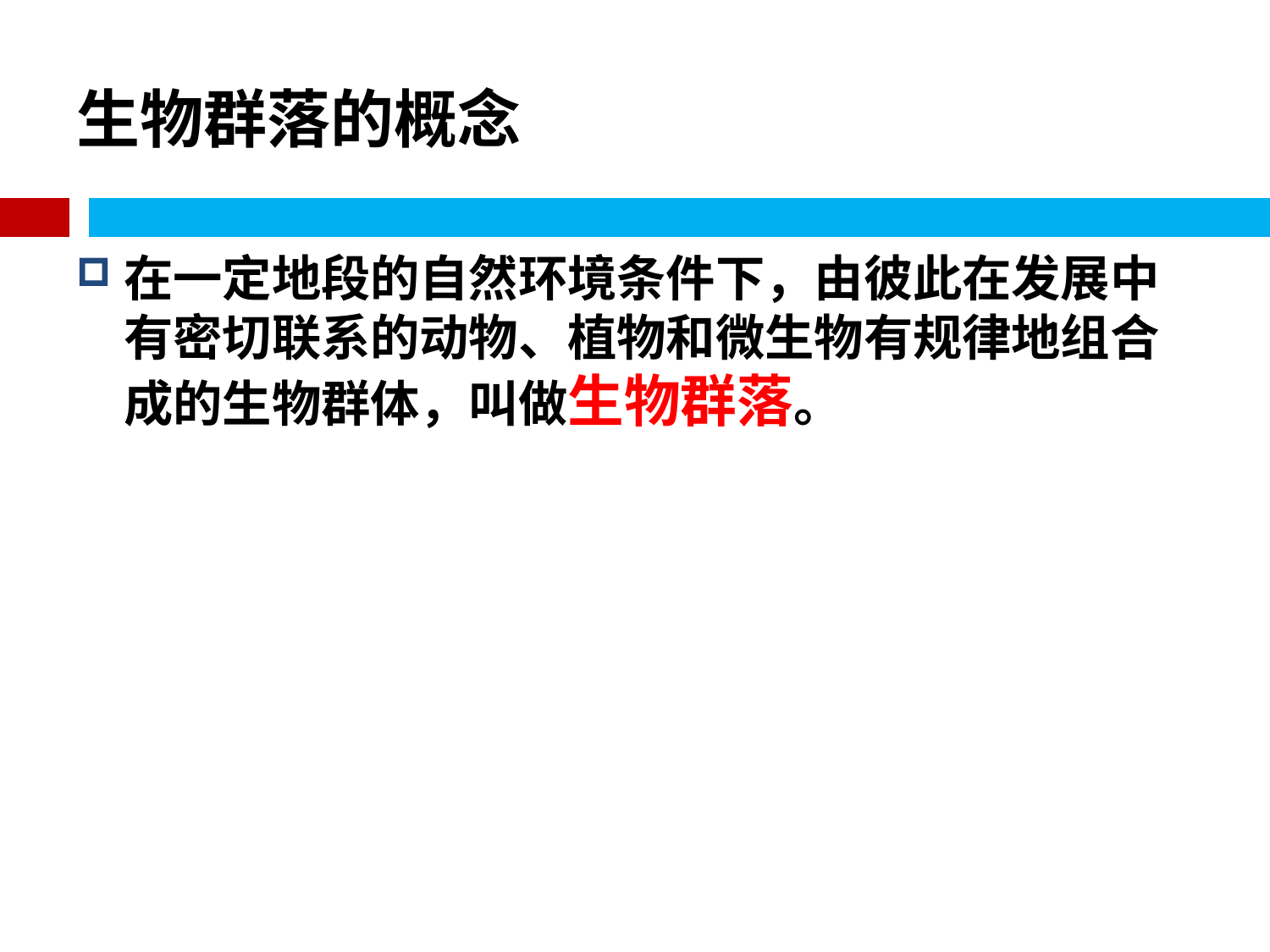

# 生物群落的概念
在一定地段的自然环境条件下，由彼此在发展中有密切联系的动物、植物和微生物有规律地组合成的生物群体，叫做生物群落。